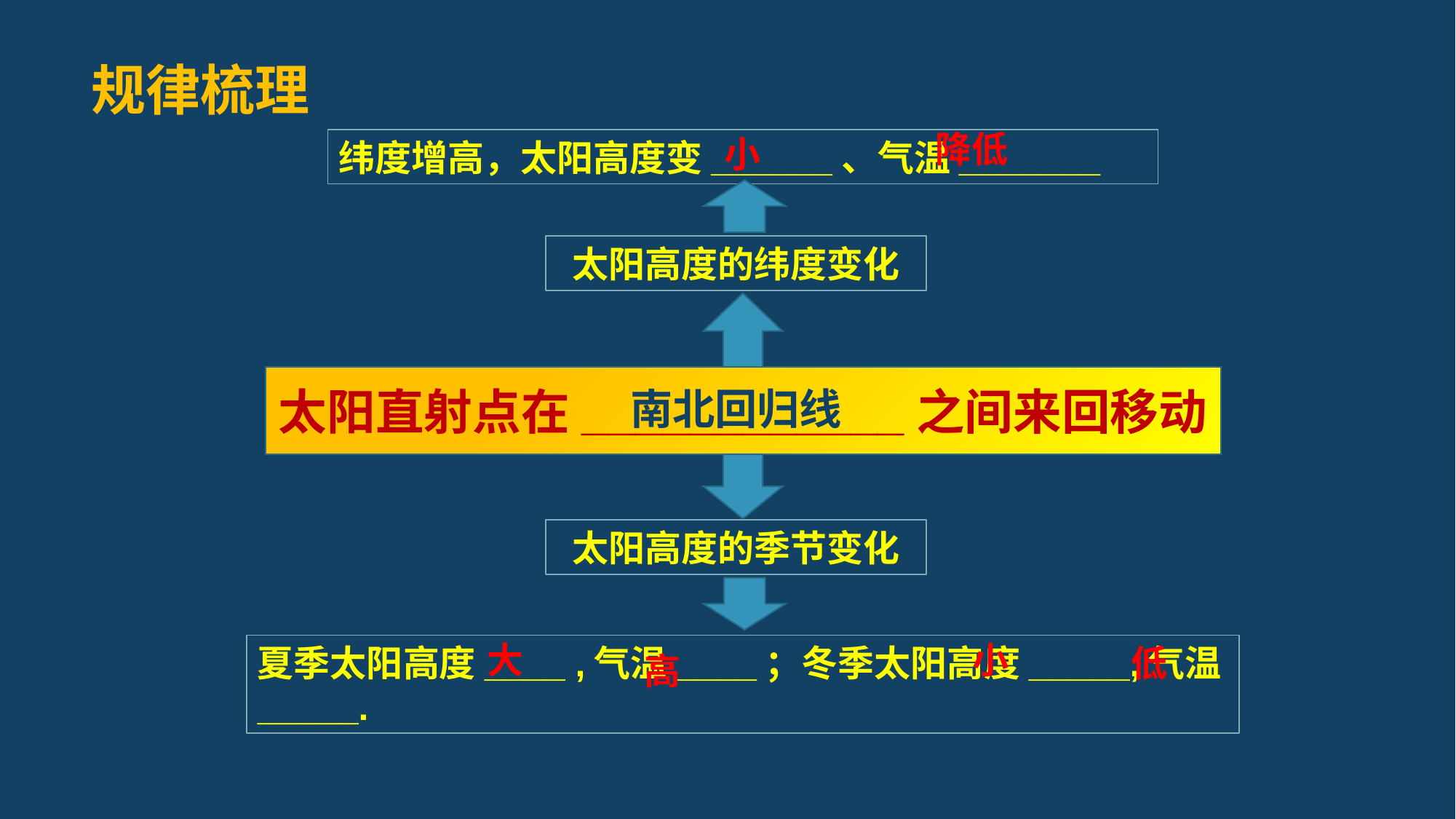

规律梳理
降低
小
纬度增高，太阳高度变______、气温_______

太阳高度的纬度变化

太阳直射点在____________之间来回移动
南北回归线

太阳高度的季节变化
夏季太阳高度____ ,气温____；冬季太阳高度_____,气温_____.

高
大
小
低